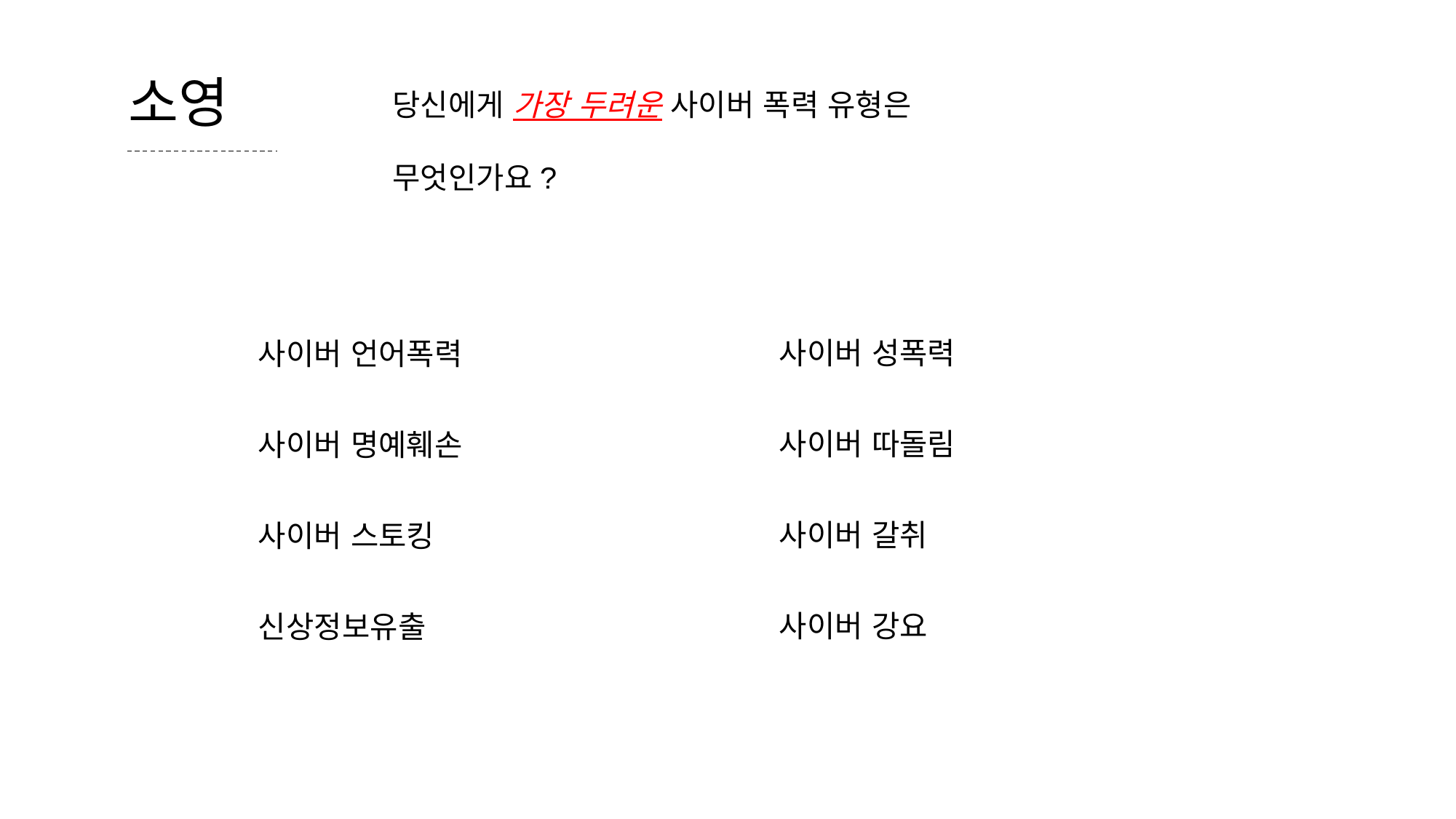

당신에게 가장 두려운 사이버 폭력 유형은
무엇인가요?
소영
사이버 성폭력
사이버 따돌림
사이버 갈취
사이버 강요
사이버 언어폭력
사이버 명예훼손
사이버 스토킹
신상정보유출